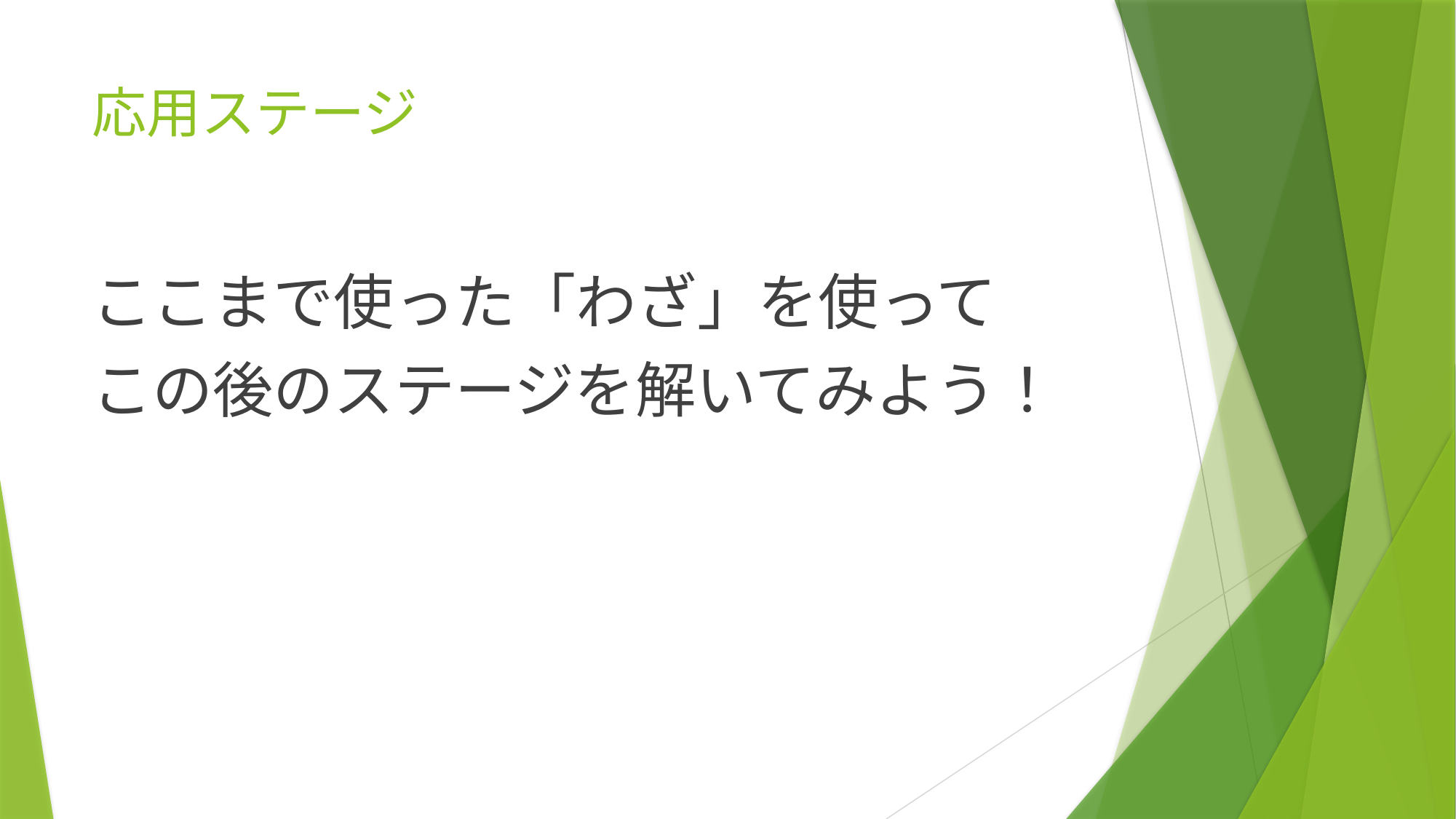

# 応用ステージ
ここまで使った「わざ」を使って
この後のステージを解いてみよう！